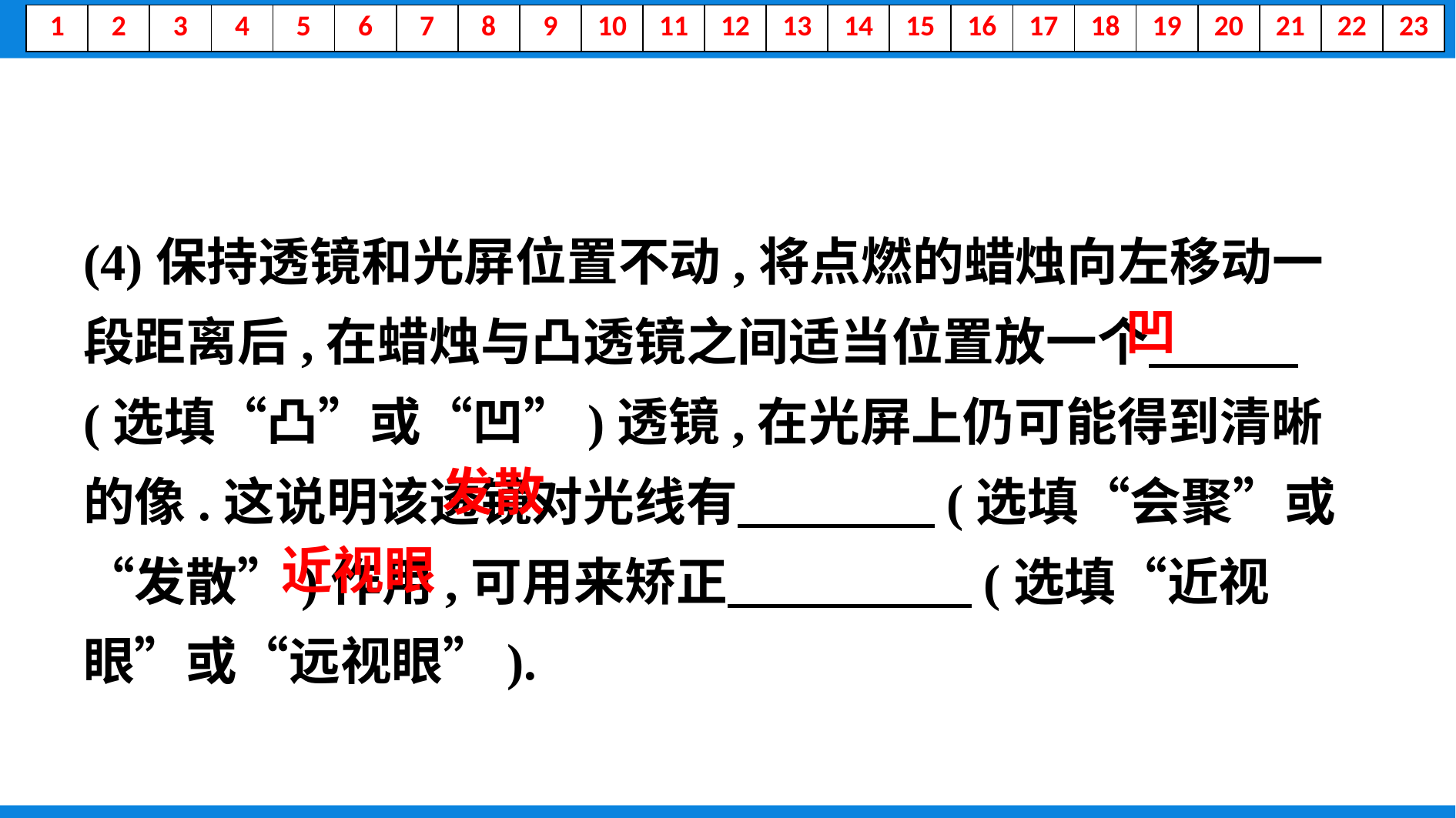

(4)保持透镜和光屏位置不动,将点燃的蜡烛向左移动一段距离后,在蜡烛与凸透镜之间适当位置放一个　    　(选填“凸”或“凹”)透镜,在光屏上仍可能得到清晰的像.这说明该透镜对光线有　        　(选填“会聚”或“发散”)作用,可用来矫正　            　(选填“近视眼”或“远视眼”).
　凹
　发散
　近视眼